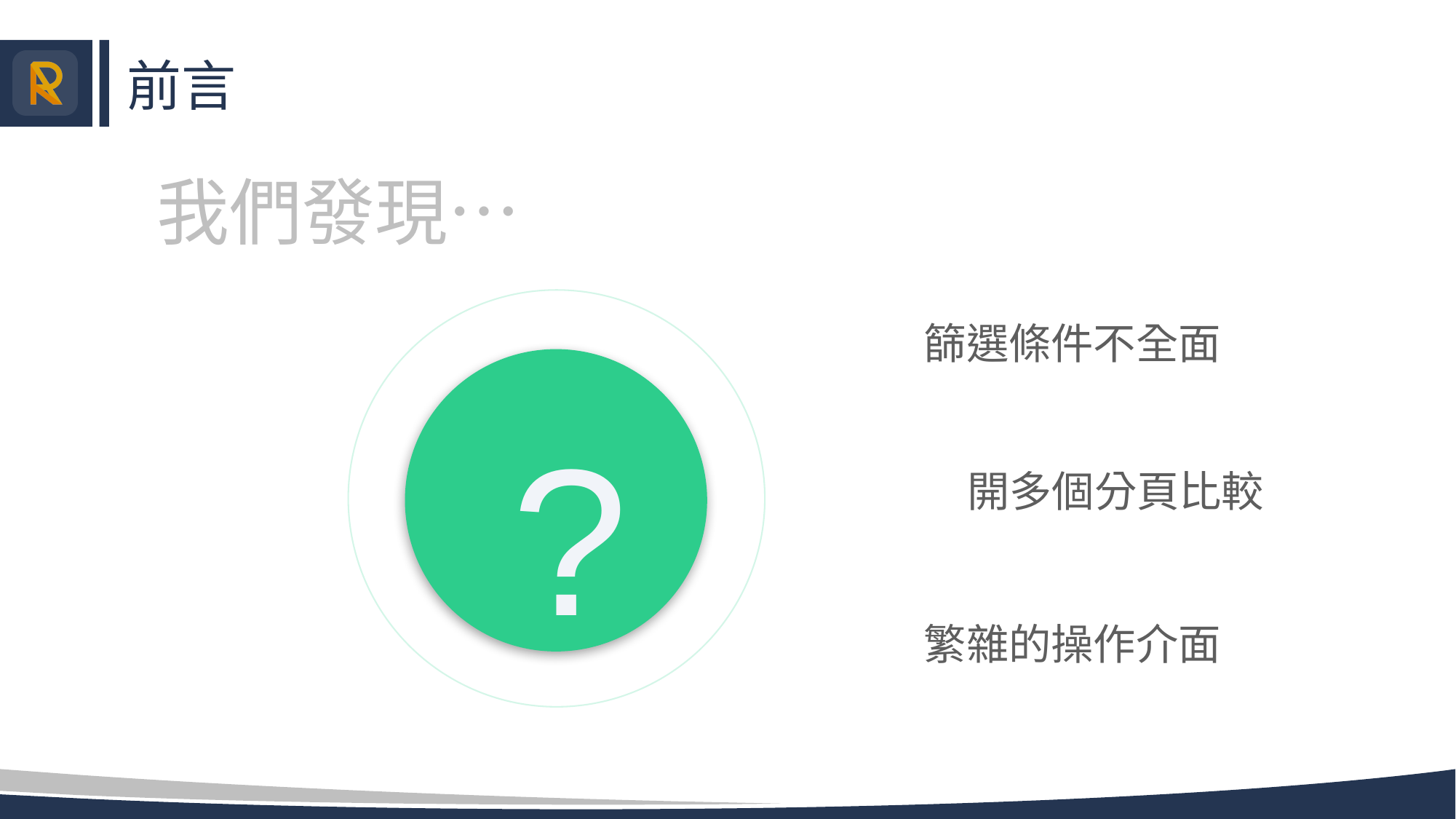

# 前言
我們發現…

篩選條件不全面

?
3
2
1
開多個分頁比較
繁雜的操作介面